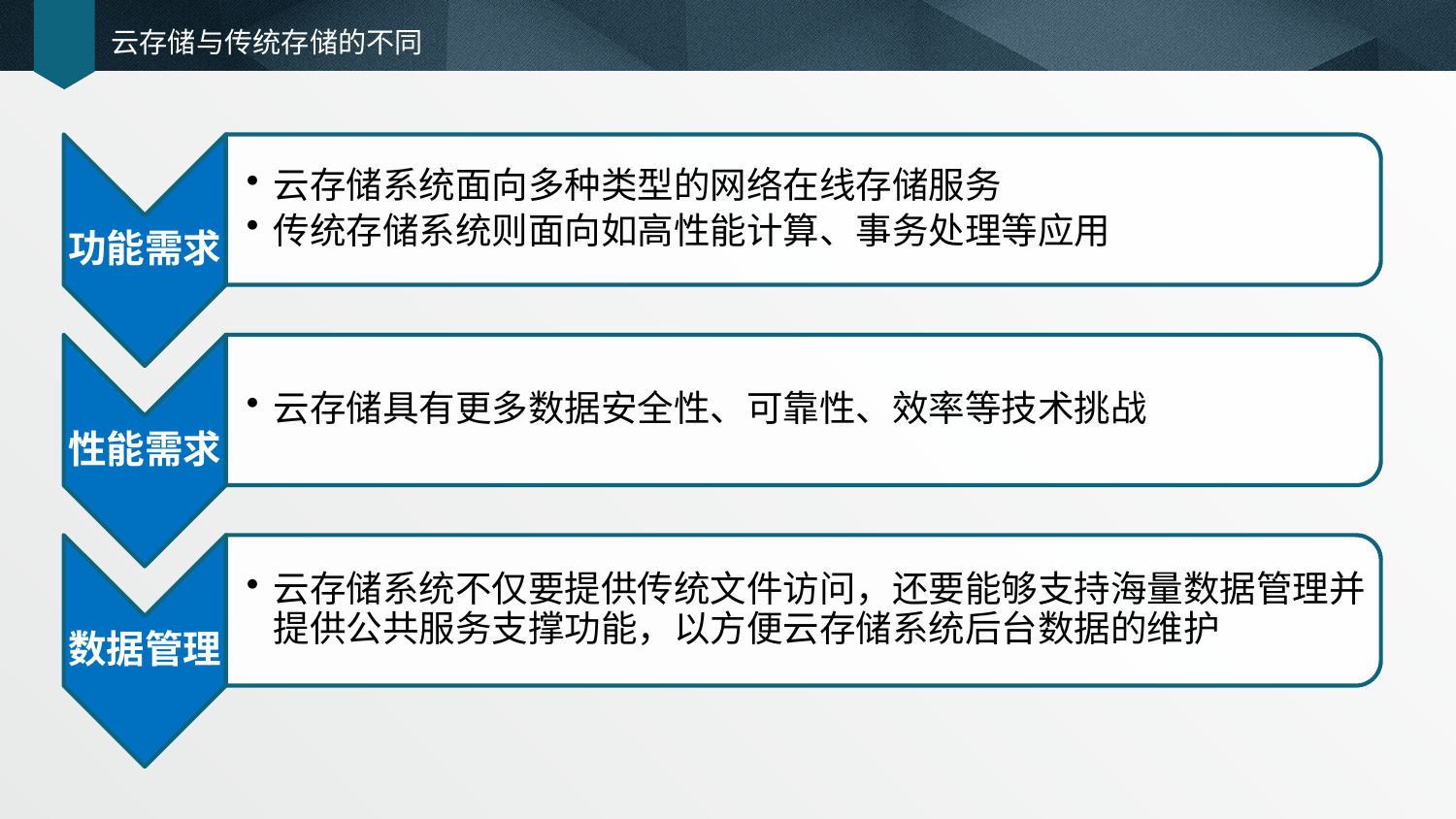

# 云存储与传统存储的不同
功能需求
云存储系统面向多种类型的网络在线存储服务
传统存储系统则面向如高性能计算、事务处理等应用
性能需求
云存储具有更多数据安全性、可靠性、效率等技术挑战
数据管理
云存储系统不仅要提供传统文件访问，还要能够支持海量数据管理并提供公共服务支撑功能，以方便云存储系统后台数据的维护